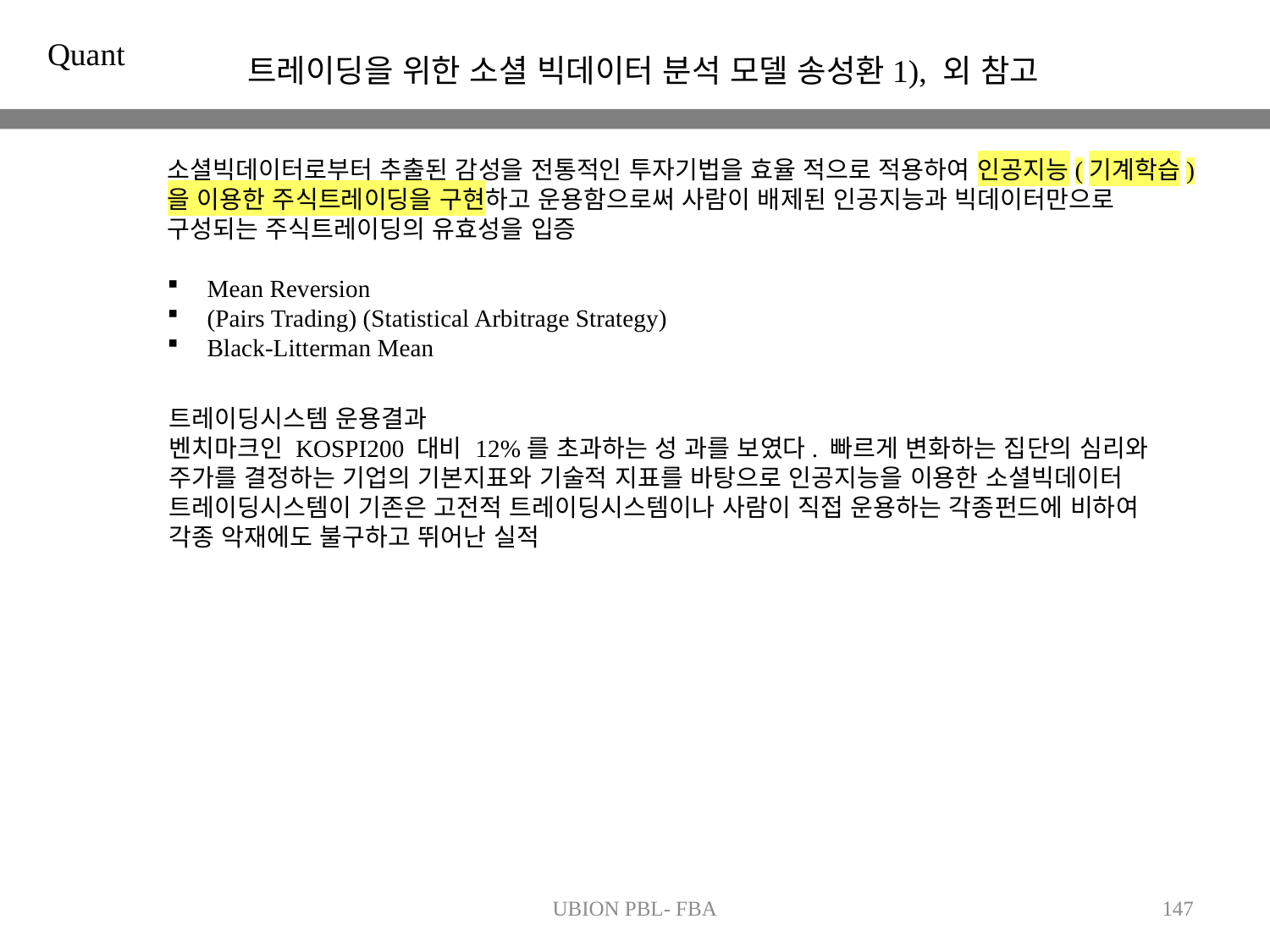

Quant

트레이딩을 위한 소셜 빅데이터 분석 모델 송성환1), 외 참고

소셜빅데이터로부터 추출된 감성을 전통적인 투자기법을 효율 적으로 적용하여 인공지능(기계학습)을 이용한 주식트레이딩을 구현하고 운용함으로써 사람이 배제된 인공지능과 빅데이터만으로 구성되는 주식트레이딩의 유효성을 입증

Mean Reversion
(Pairs Trading) (Statistical Arbitrage Strategy)
Black-Litterman Mean
트레이딩시스템 운용결과
벤치마크인 KOSPI200 대비 12%를 초과하는 성 과를 보였다. 빠르게 변화하는 집단의 심리와 주가를 결정하는 기업의 기본지표와 기술적 지표를 바탕으로 인공지능을 이용한 소셜빅데이터 트레이딩시스템이 기존은 고전적 트레이딩시스템이나 사람이 직접 운용하는 각종펀드에 비하여 각종 악재에도 불구하고 뛰어난 실적
UBION PBL- FBA
147